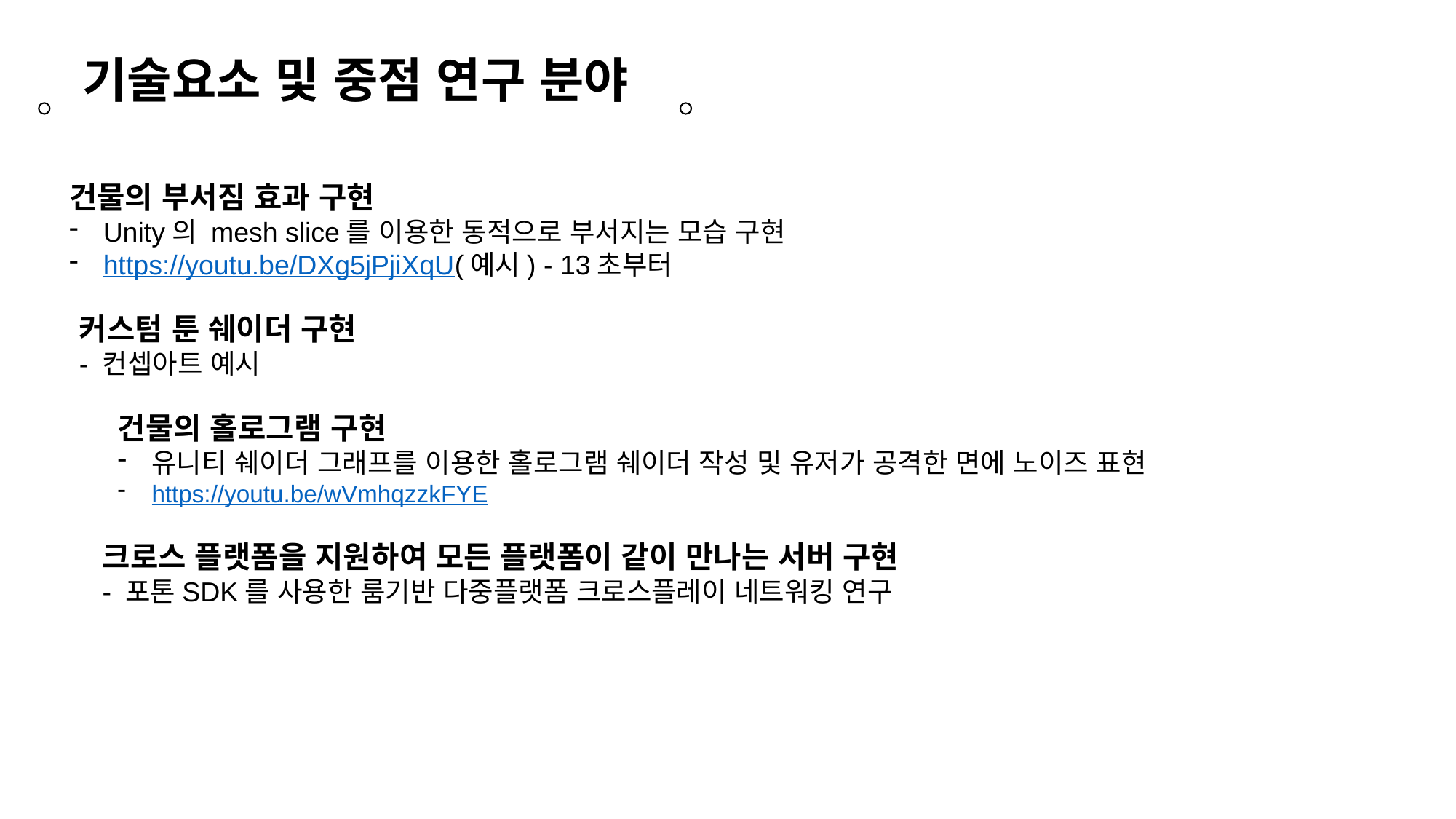

기술요소 및 중점 연구 분야

`
건물의 부서짐 효과 구현
Unity의 mesh slice를 이용한 동적으로 부서지는 모습 구현
https://youtu.be/DXg5jPjiXqU(예시) - 13초부터
커스텀 툰 쉐이더 구현
- 컨셉아트 예시
건물의 홀로그램 구현
유니티 쉐이더 그래프를 이용한 홀로그램 쉐이더 작성 및 유저가 공격한 면에 노이즈 표현
https://youtu.be/wVmhqzzkFYE
크로스 플랫폼을 지원하여 모든 플랫폼이 같이 만나는 서버 구현
- 포톤SDK를 사용한 룸기반 다중플랫폼 크로스플레이 네트워킹 연구